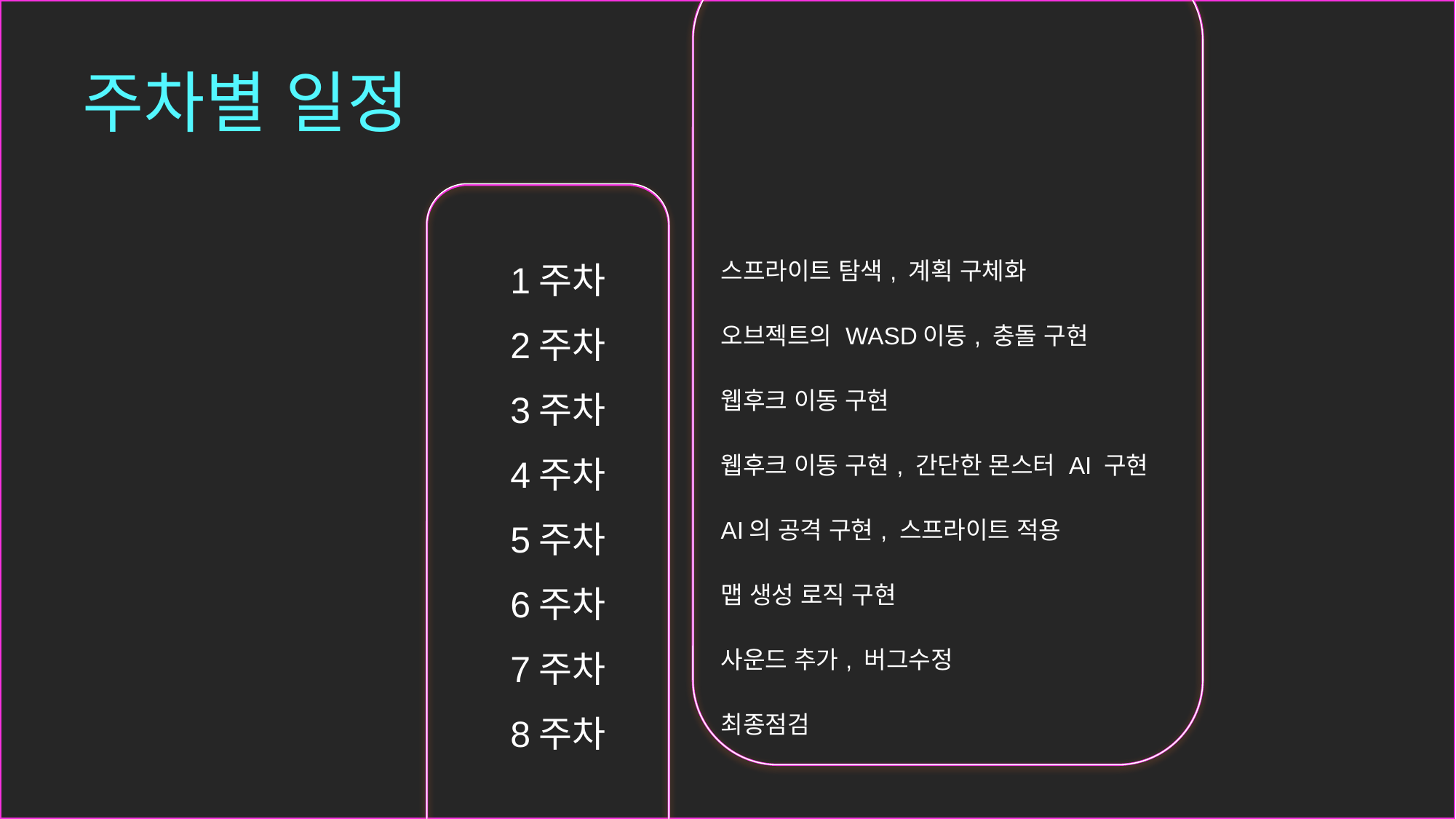

# 주차별 일정

| 1주차 | 스프라이트 탐색, 계획 구체화 |
| --- | --- |
| 2주차 | 오브젝트의 WASD이동, 충돌 구현 |
| 3주차 | 웹후크 이동 구현 |
| 4주차 | 웹후크 이동 구현, 간단한 몬스터 AI 구현 |
| 5주차 | AI의 공격 구현, 스프라이트 적용 |
| 6주차 | 맵 생성 로직 구현 |
| 7주차 | 사운드 추가, 버그수정 |
| 8주차 | 최종점검 |